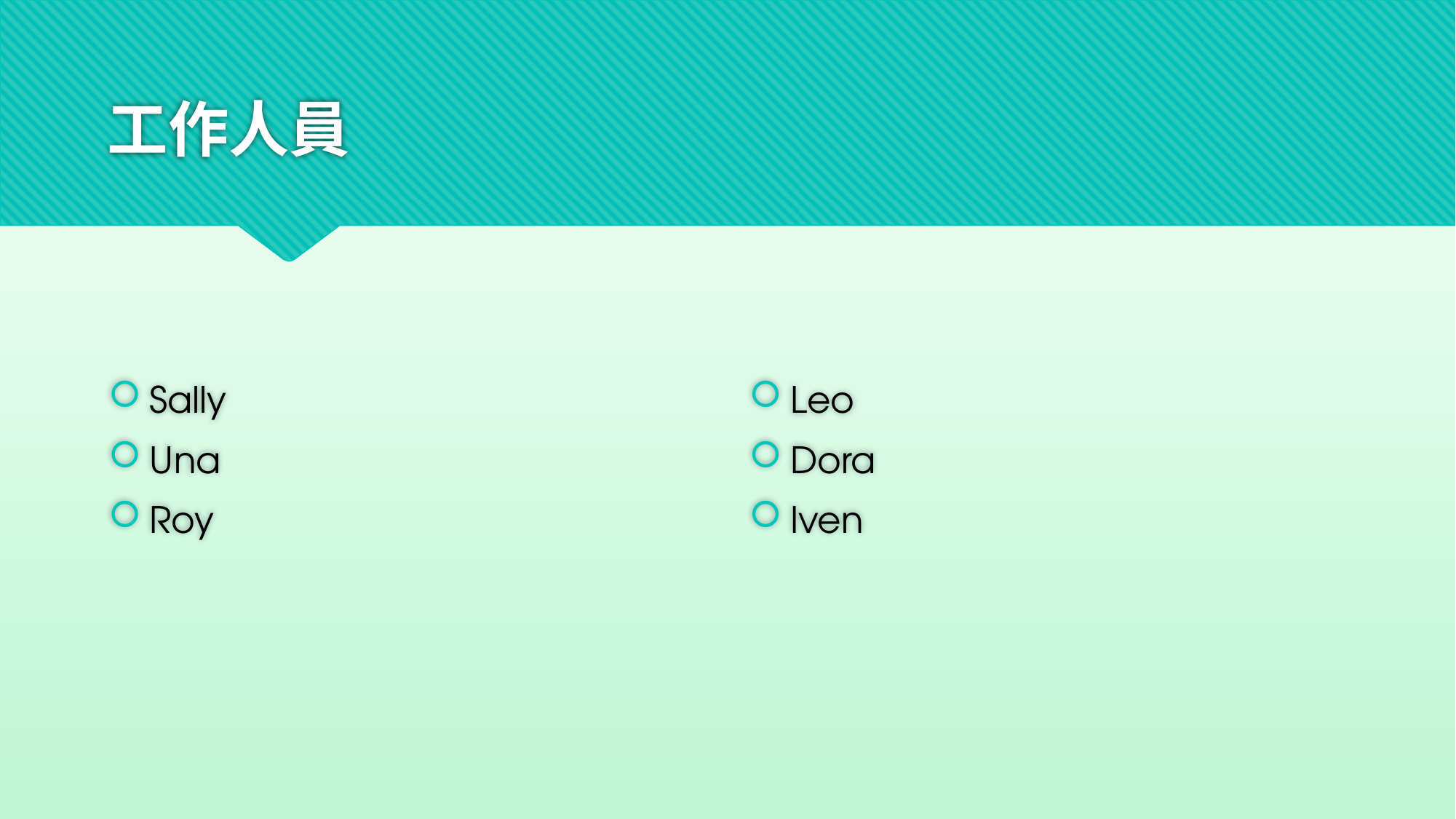

# 工作人員
Sally
Una
Roy

Leo
Dora
Iven